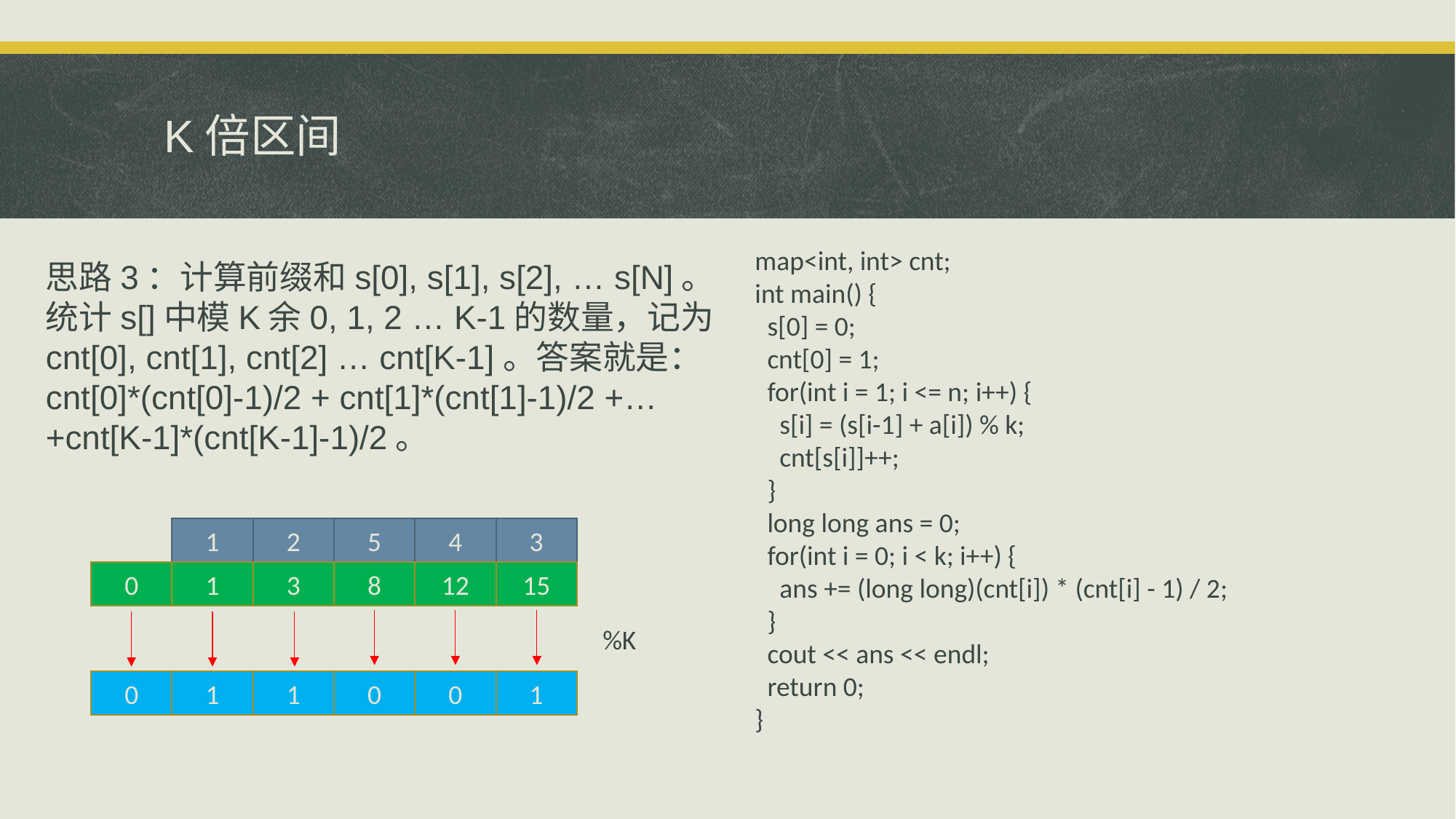

# K倍区间
map<int, int> cnt;
int main() {
  s[0] = 0;
  cnt[0] = 1;
  for(int i = 1; i <= n; i++) {
    s[i] = (s[i-1] + a[i]) % k;
    cnt[s[i]]++;
  }
  long long ans = 0;
  for(int i = 0; i < k; i++) {
    ans += (long long)(cnt[i]) * (cnt[i] - 1) / 2;
  }
  cout << ans << endl;
  return 0;
}
思路3：计算前缀和s[0], s[1], s[2], … s[N]。统计s[]中模K余0, 1, 2 … K-1的数量，记为cnt[0], cnt[1], cnt[2] … cnt[K-1]。答案就是：cnt[0]*(cnt[0]-1)/2 + cnt[1]*(cnt[1]-1)/2 +… +cnt[K-1]*(cnt[K-1]-1)/2。
2
5
4
3
1
0
3
8
12
15
1
%K
0
1
0
0
1
1